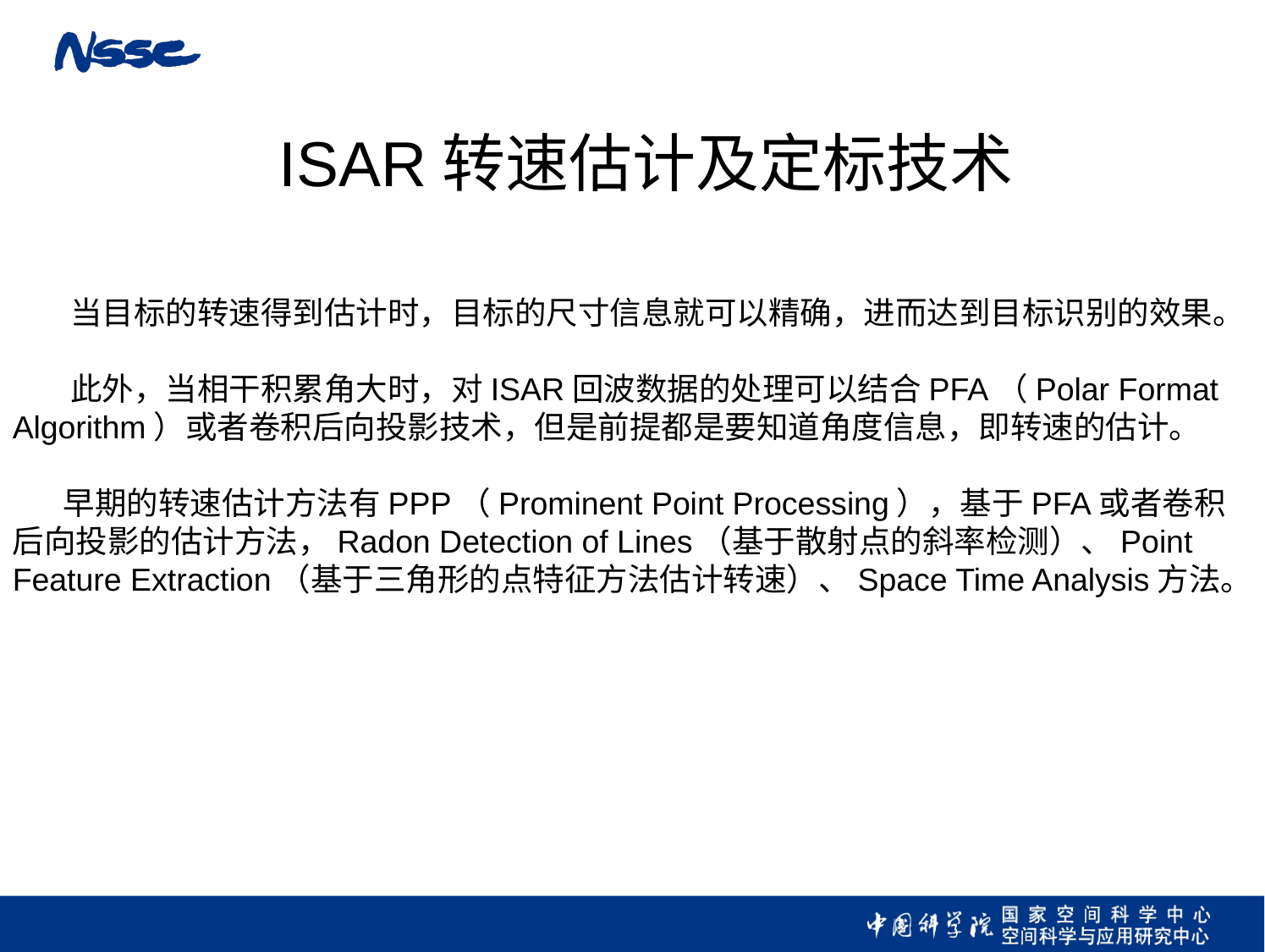

ISAR转速估计及定标技术

       当目标的转速得到估计时，目标的尺寸信息就可以精确，进而达到目标识别的效果。

       此外，当相干积累角大时，对ISAR回波数据的处理可以结合PFA（Polar Format Algorithm）或者卷积后向投影技术，但是前提都是要知道角度信息，即转速的估计。

      早期的转速估计方法有PPP（Prominent Point Processing），基于PFA或者卷积后向投影的估计方法，Radon Detection of Lines（基于散射点的斜率检测）、Point Feature Extraction（基于三角形的点特征方法估计转速）、Space Time Analysis方法。